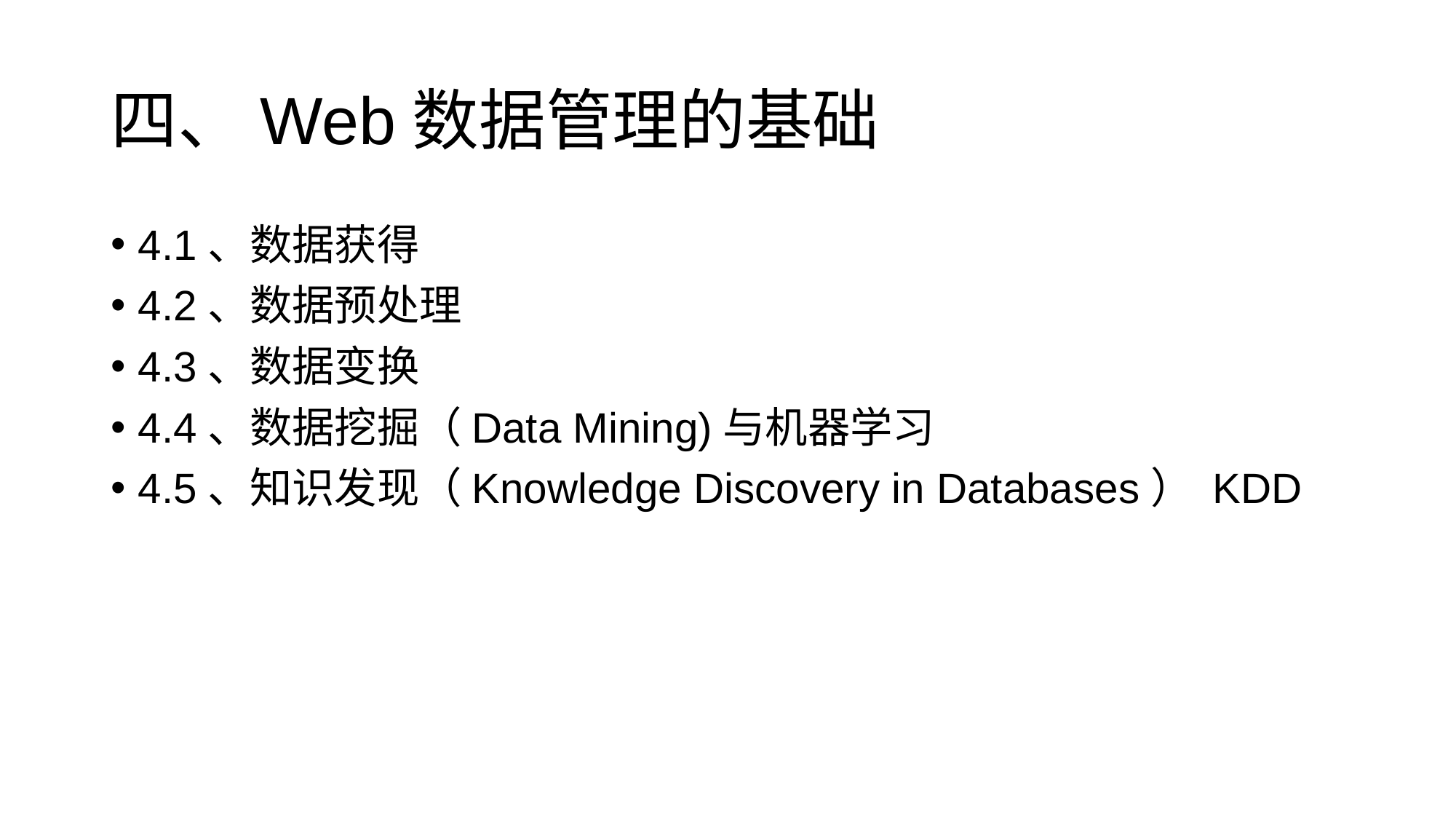

# 四、Web数据管理的基础
4.1、数据获得
4.2、数据预处理
4.3、数据变换
4.4、数据挖掘（Data Mining)与机器学习
4.5、知识发现（Knowledge Discovery in Databases） KDD